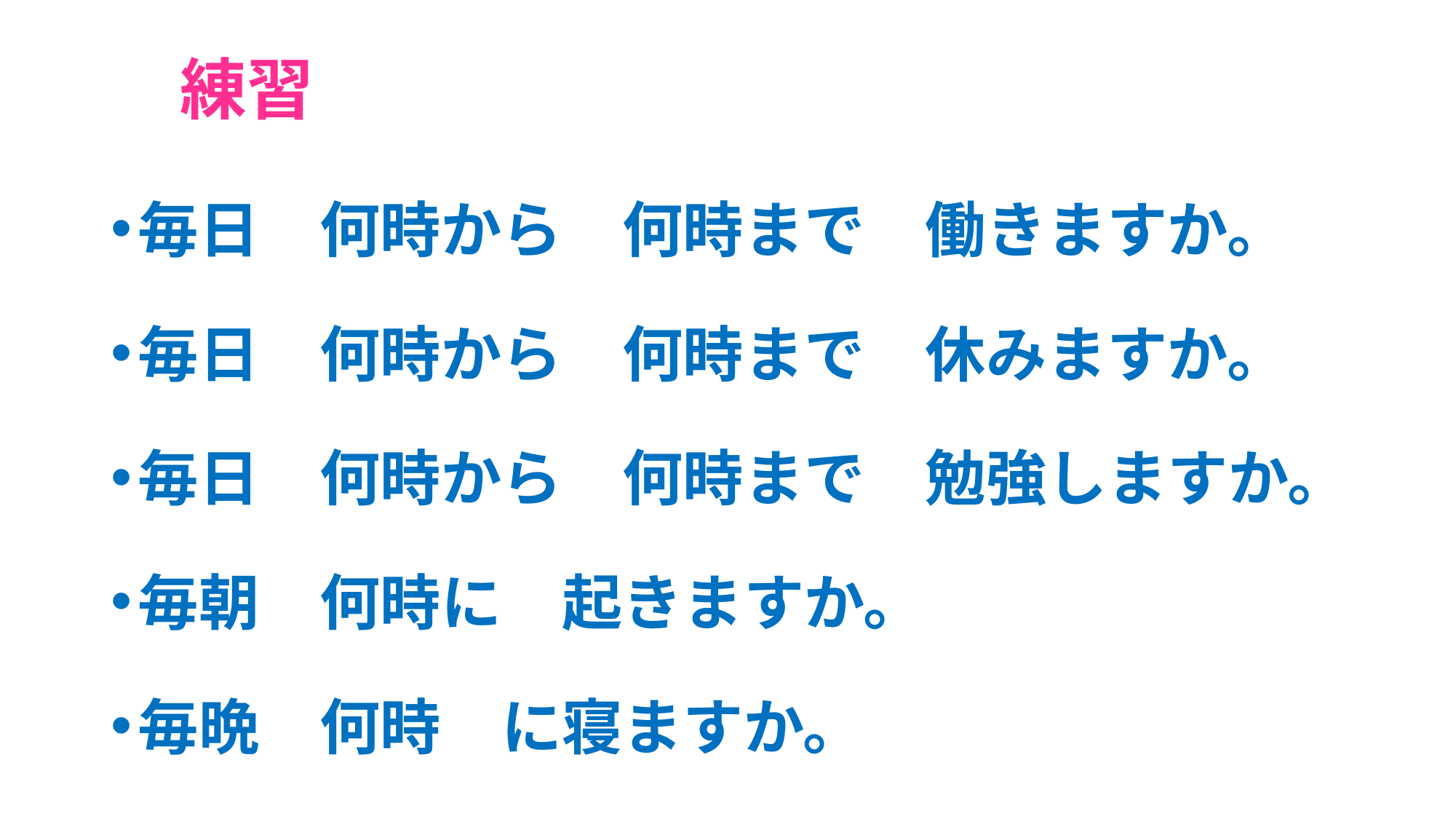

# 練習
毎日　何時から　何時まで　働きますか。
毎日　何時から　何時まで　休みますか。
毎日　何時から　何時まで　勉強しますか。
毎朝　何時に　起きますか。
毎晩　何時　に寝ますか。